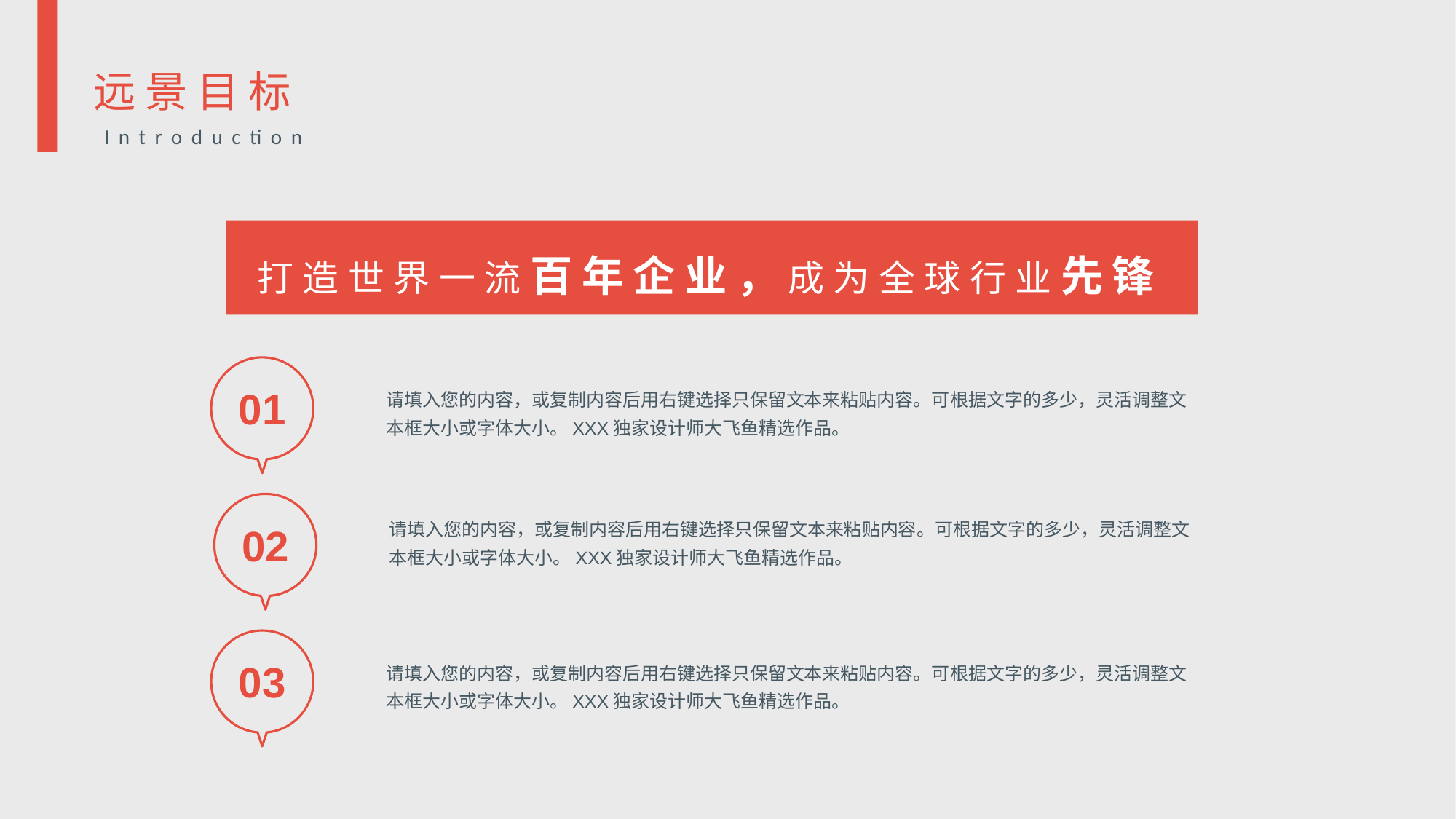

远景目标
Introduction

打造世界一流百年企业，成为全球行业先锋

01
请填入您的内容，或复制内容后用右键选择只保留文本来粘贴内容。可根据文字的多少，灵活调整文本框大小或字体大小。XXX独家设计师大飞鱼精选作品。

02
请填入您的内容，或复制内容后用右键选择只保留文本来粘贴内容。可根据文字的多少，灵活调整文本框大小或字体大小。XXX独家设计师大飞鱼精选作品。

03
请填入您的内容，或复制内容后用右键选择只保留文本来粘贴内容。可根据文字的多少，灵活调整文本框大小或字体大小。XXX独家设计师大飞鱼精选作品。